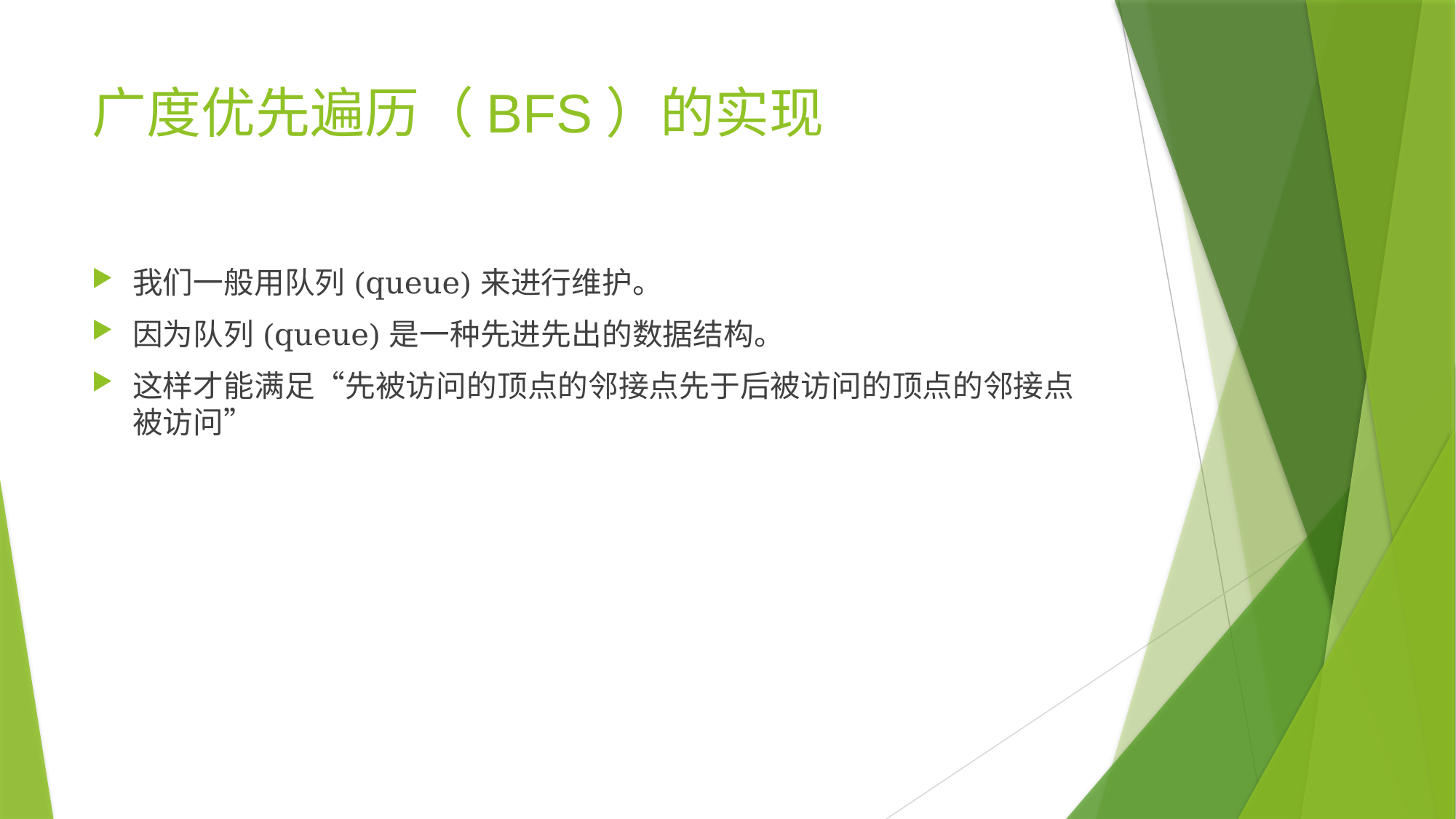

# 广度优先遍历（BFS）的实现
我们一般用队列(queue)来进行维护。
因为队列(queue)是一种先进先出的数据结构。
这样才能满足“先被访问的顶点的邻接点先于后被访问的顶点的邻接点被访问”